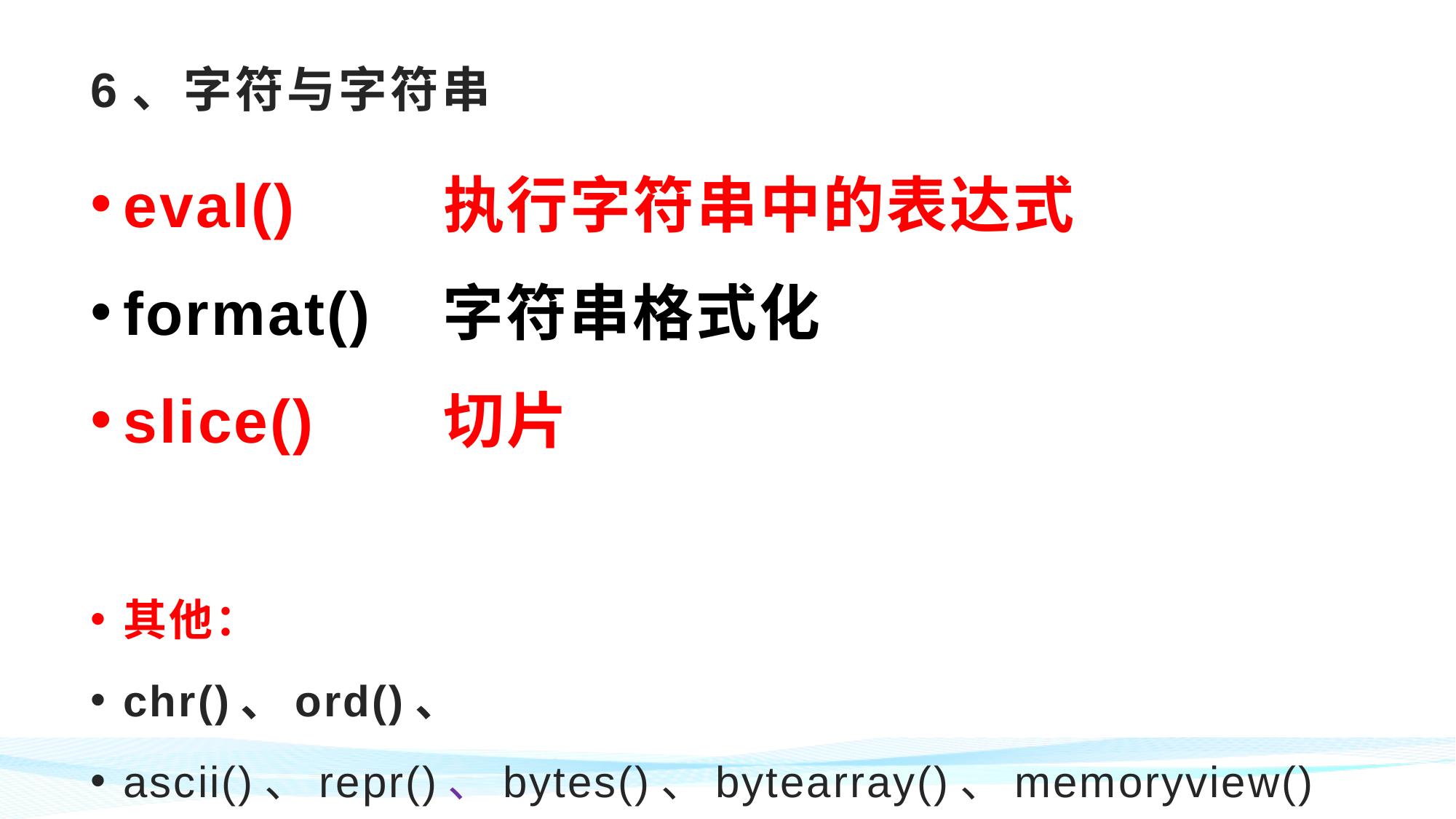

# 6、字符与字符串
eval()       执行字符串中的表达式
format()   字符串格式化
slice()      切片

其他：
chr()、ord()、
ascii()、repr()、bytes()、bytearray()、memoryview()